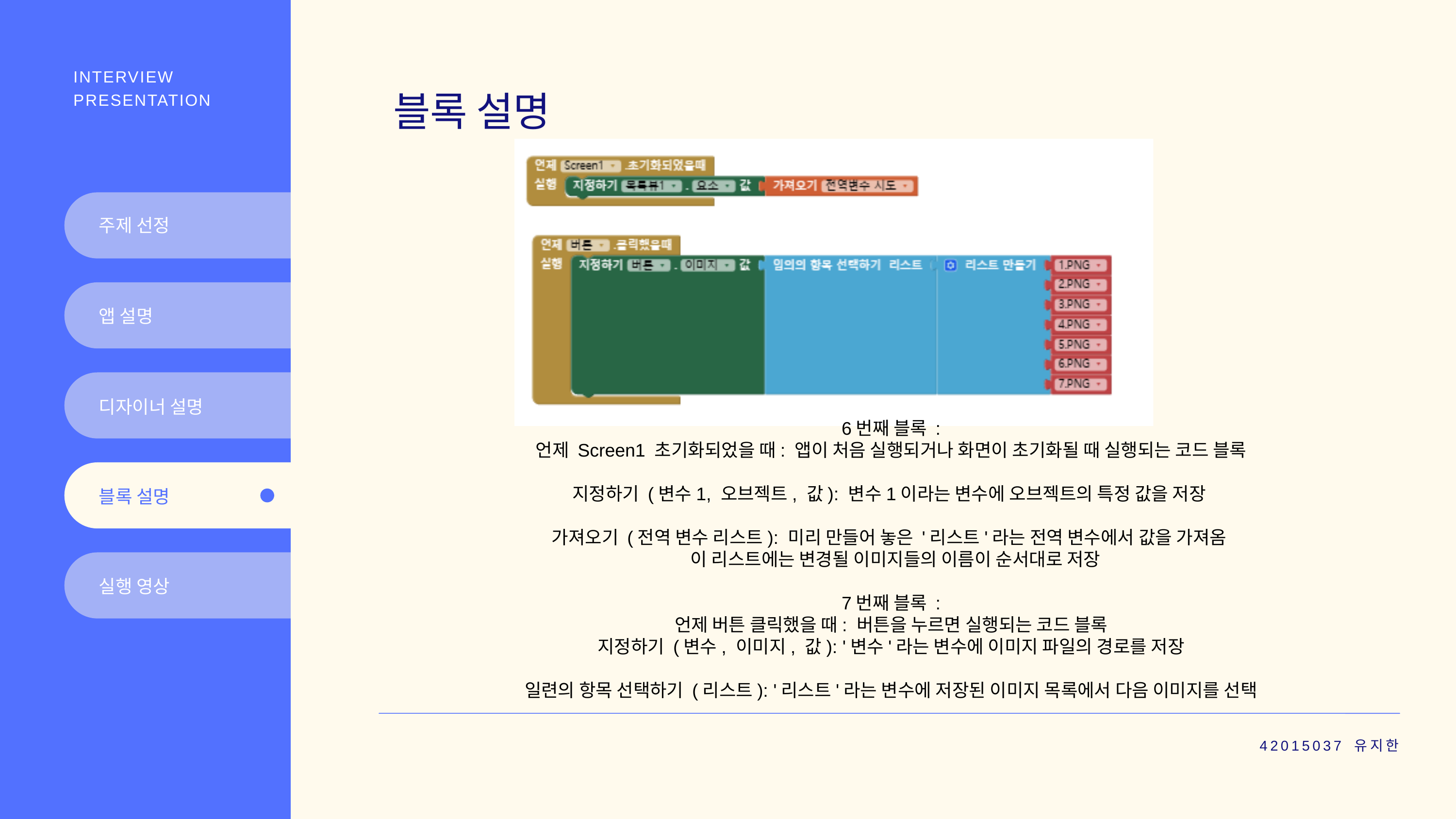

INTERVIEW PRESENTATION
블록 설명

주제 선정

앱 설명

디자이너 설명
6번째 블록 :
언제 Screen1 초기화되었을 때: 앱이 처음 실행되거나 화면이 초기화될 때 실행되는 코드 블록

지정하기 (변수1, 오브젝트, 값): 변수1이라는 변수에 오브젝트의 특정 값을 저장

가져오기 (전역 변수 리스트): 미리 만들어 놓은 '리스트'라는 전역 변수에서 값을 가져옴
 이 리스트에는 변경될 이미지들의 이름이 순서대로 저장

7번째 블록 :
언제 버튼 클릭했을 때: 버튼을 누르면 실행되는 코드 블록
지정하기 (변수, 이미지, 값): '변수'라는 변수에 이미지 파일의 경로를 저장

일련의 항목 선택하기 (리스트): '리스트'라는 변수에 저장된 이미지 목록에서 다음 이미지를 선택

블록 설명

실행 영상

42015037 유지한